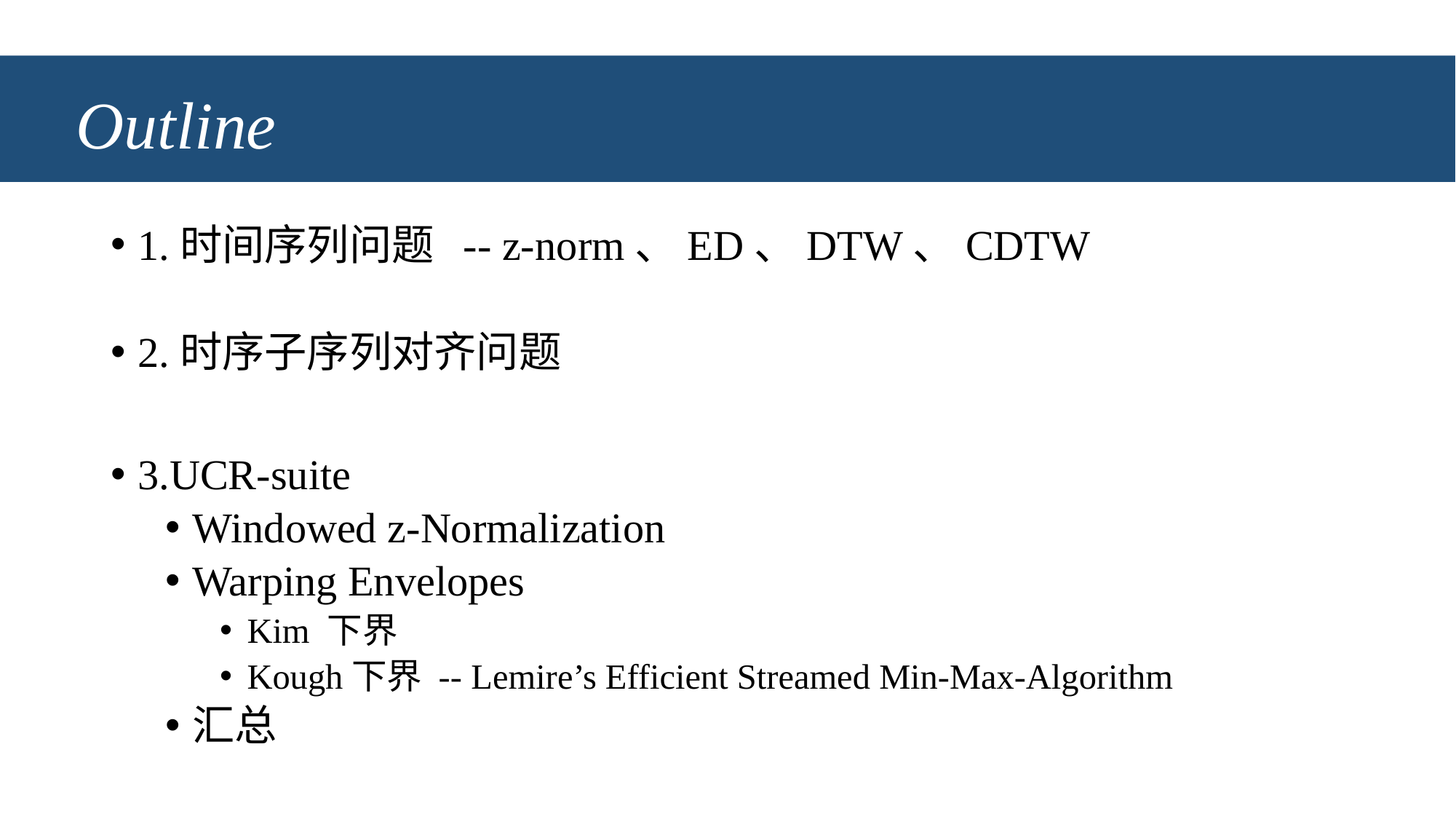

# Outline

1.时间序列问题  -- z-norm、ED、DTW、CDTW

2.时序子序列对齐问题

3.UCR-suite
Windowed z-Normalization
Warping Envelopes
Kim 下界
Kough下界 -- Lemire’s Efficient Streamed Min-Max-Algorithm
汇总